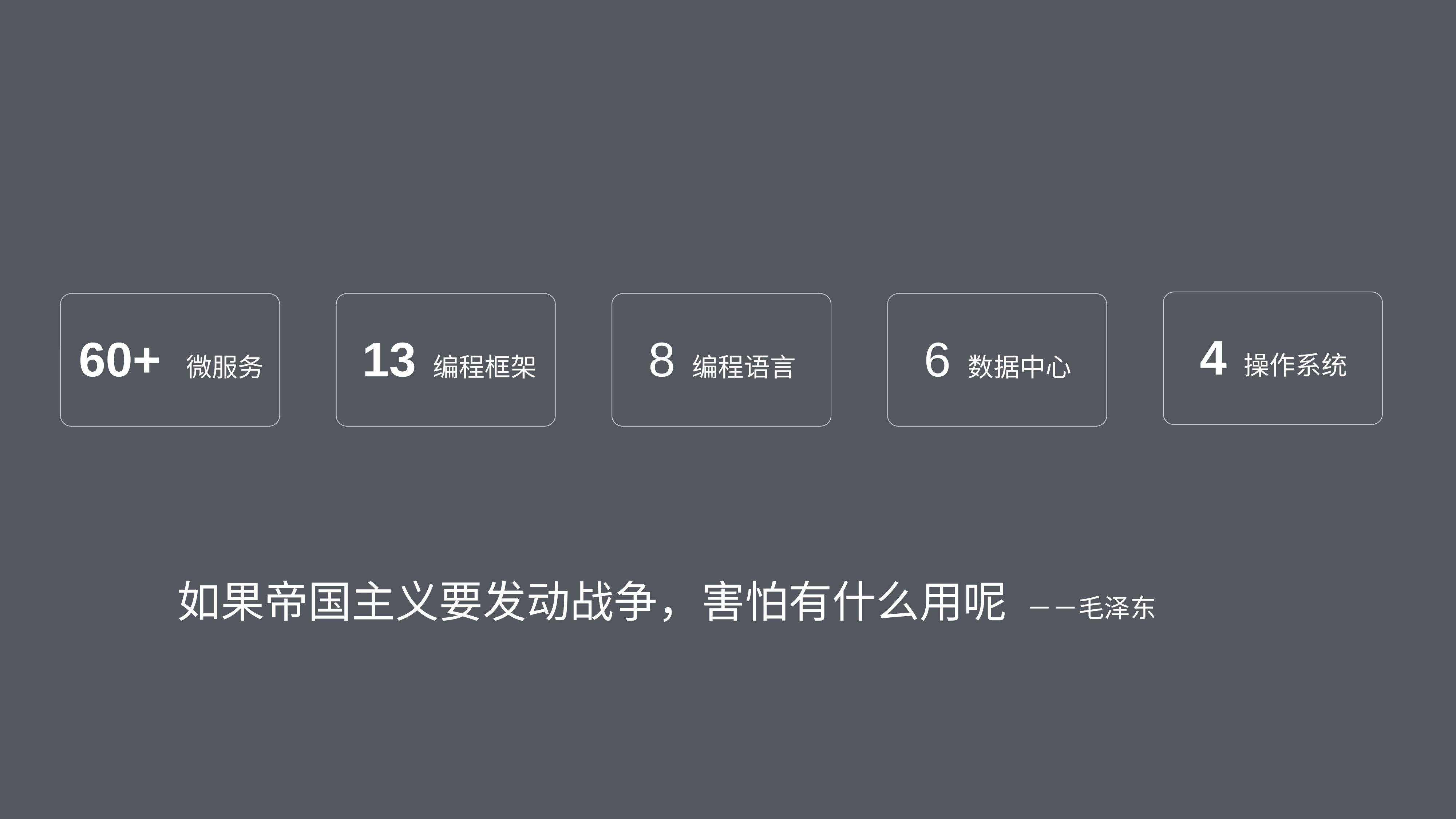

4 操作系统
60+ 微服务
13 编程框架
8 编程语言
6 数据中心
如果帝国主义要发动战争，害怕有什么用呢  －－毛泽东